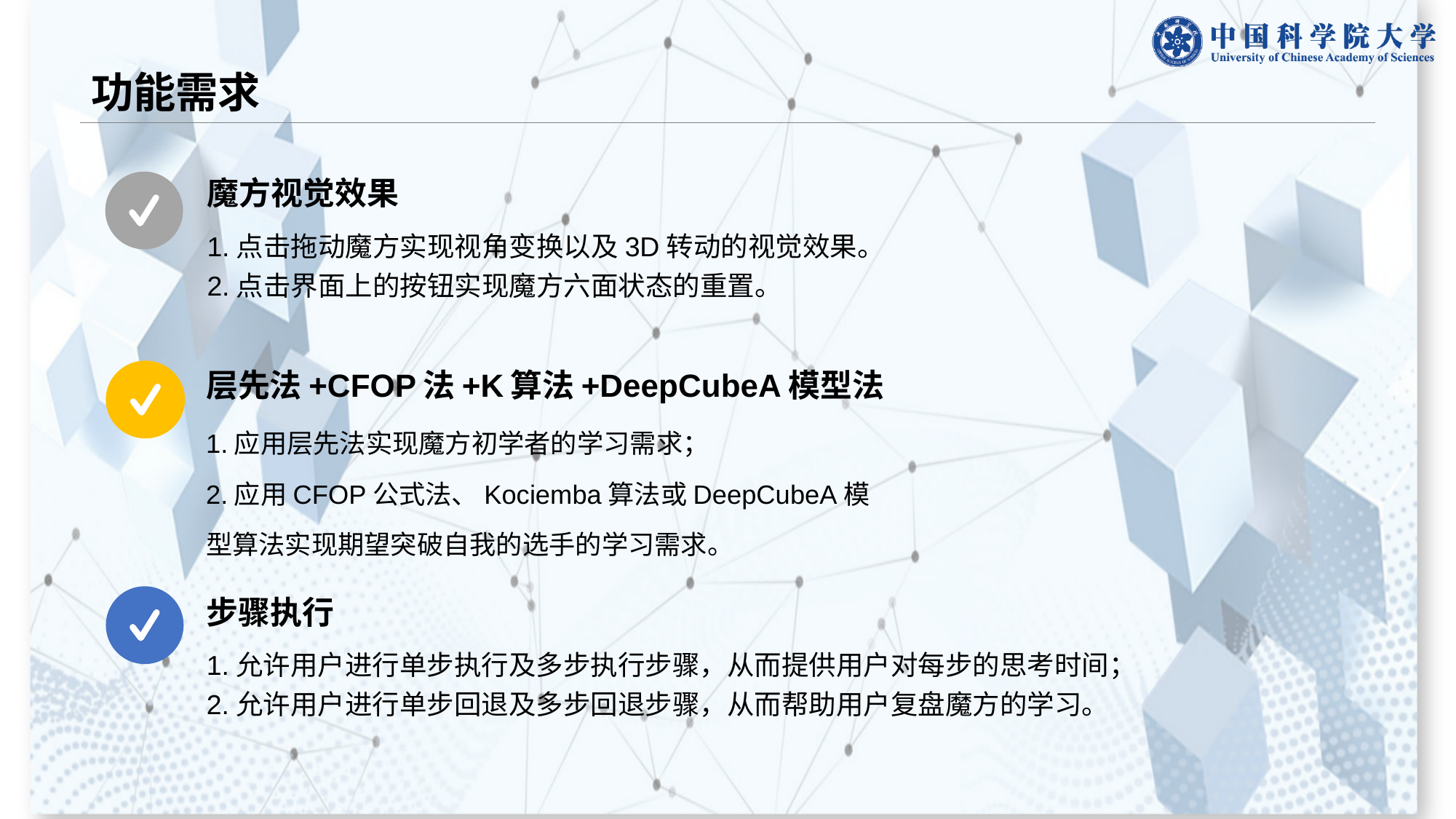

# 功能需求
魔方视觉效果

1.点击拖动魔方实现视角变换以及3D转动的视觉效果。
2.点击界面上的按钮实现魔方六面状态的重置。

层先法+CFOP法+K算法+DeepCubeA模型法

1.应用层先法实现魔方初学者的学习需求；
2.应用CFOP公式法、Kociemba算法或DeepCubeA模型算法实现期望突破自我的选手的学习需求。

步骤执行
1.允许用户进行单步执行及多步执行步骤，从而提供用户对每步的思考时间；
2.允许用户进行单步回退及多步回退步骤，从而帮助用户复盘魔方的学习。